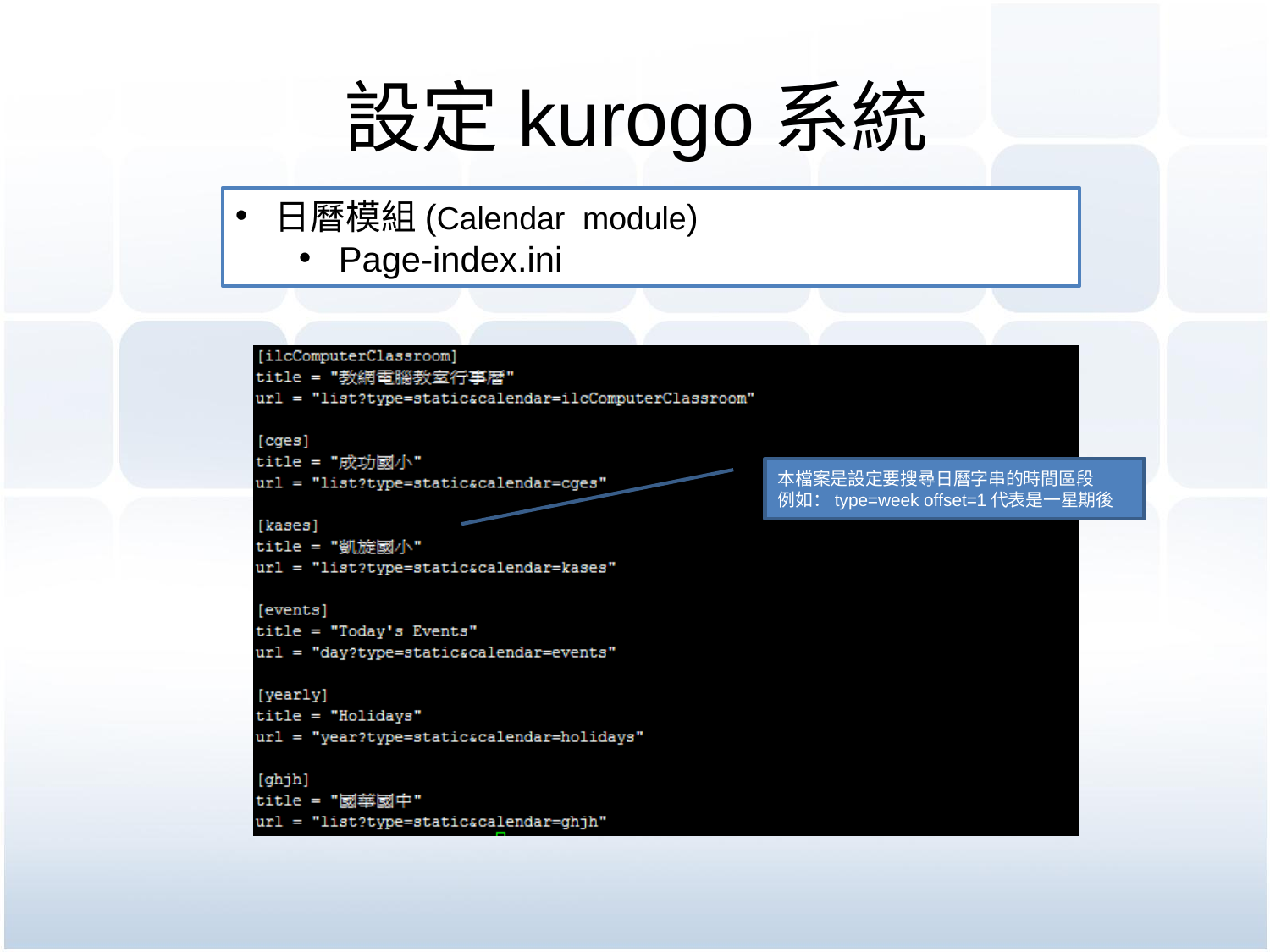

# 設定kurogo系統
日曆模組(Calendar  module)
Page-index.ini

本檔案是設定要搜尋日曆字串的時間區段
例如：type=week offset=1代表是一星期後